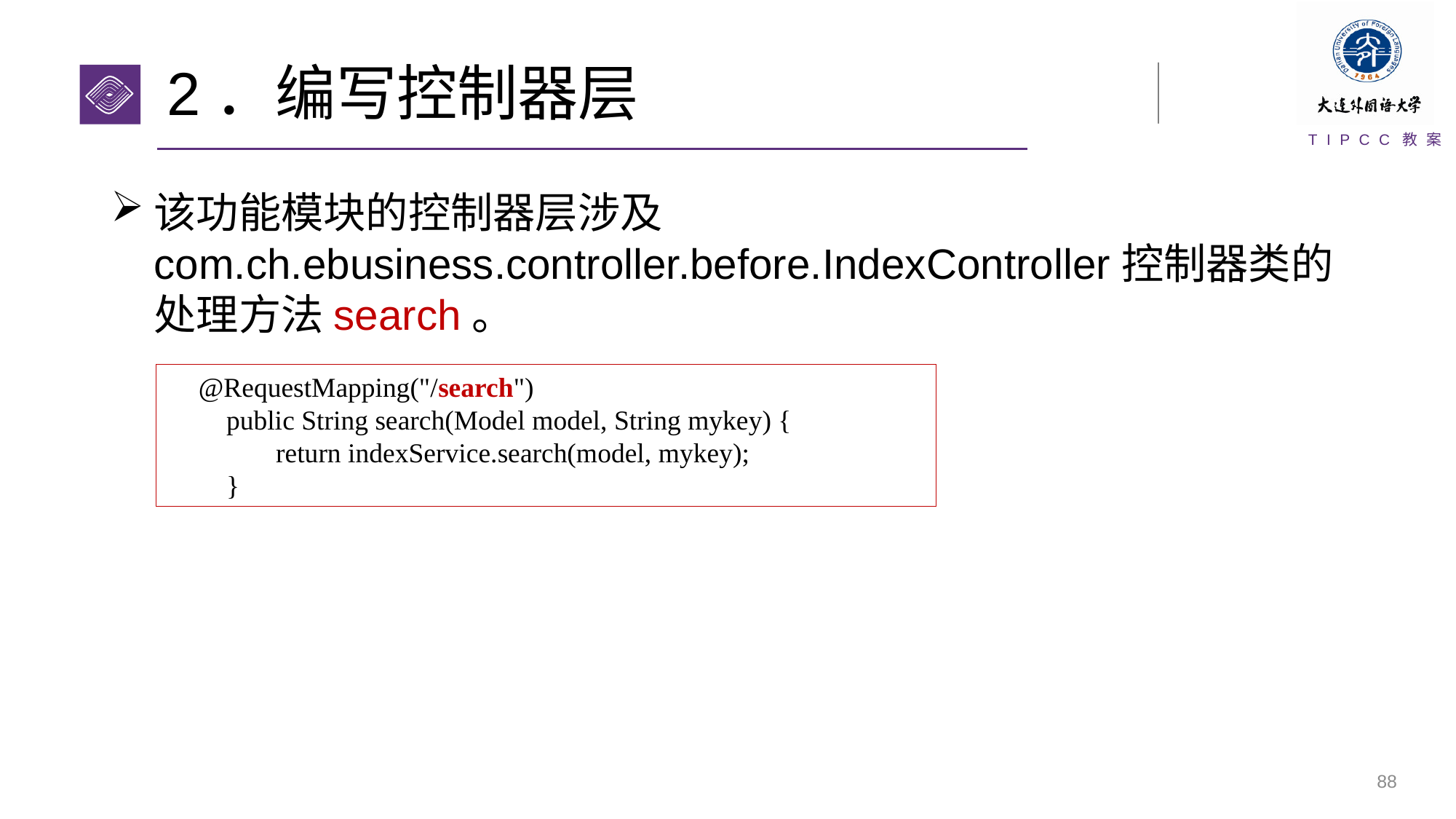

# 2．编写控制器层
该功能模块的控制器层涉及com.ch.ebusiness.controller.before.IndexController控制器类的处理方法search。
@RequestMapping("/search")
    public String search(Model model, String mykey) {
	return indexService.search(model, mykey);
    }
88